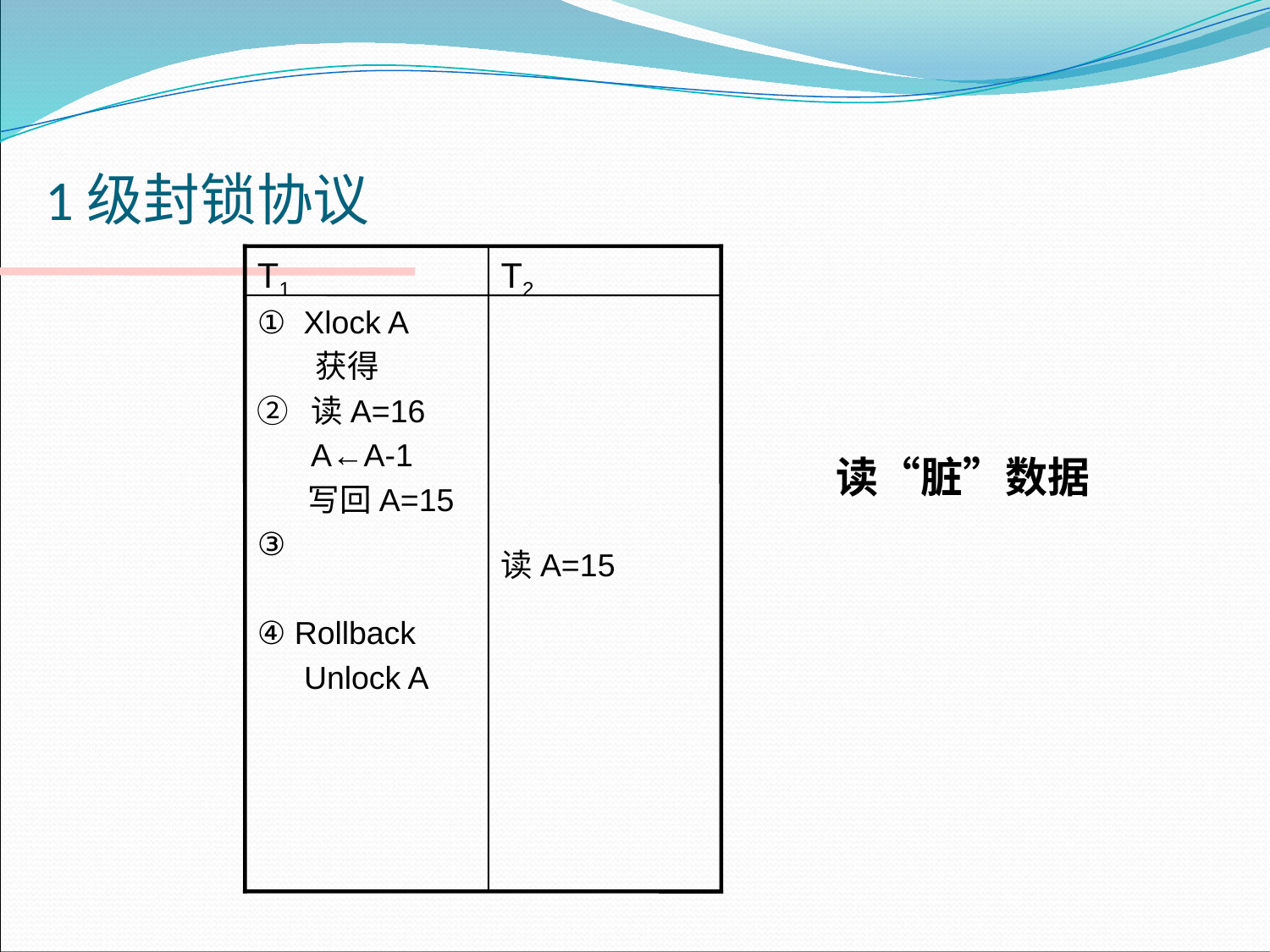

# 1级封锁协议
T1

T2

①  Xlock A
       获得
②  读A=16
      A←A-1
      写回A=15
③

④ Rollback
Unlock A

读A=15

读“脏”数据
1008